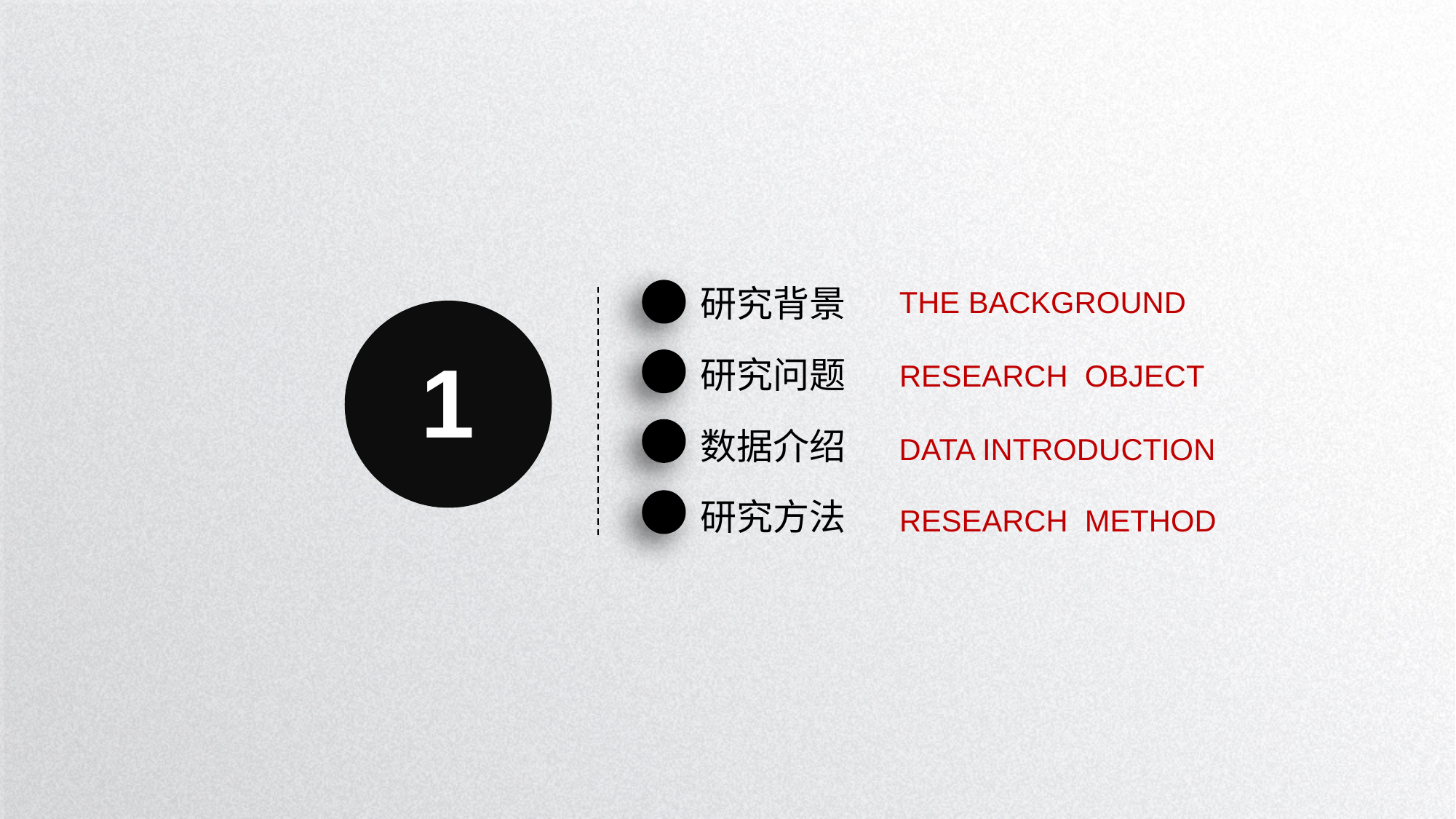

研究背景
THE BACKGROUND

1
研究问题

RESEARCH  OBJECT
数据介绍

DATA INTRODUCTION
研究方法

RESEARCH  METHOD
延时符